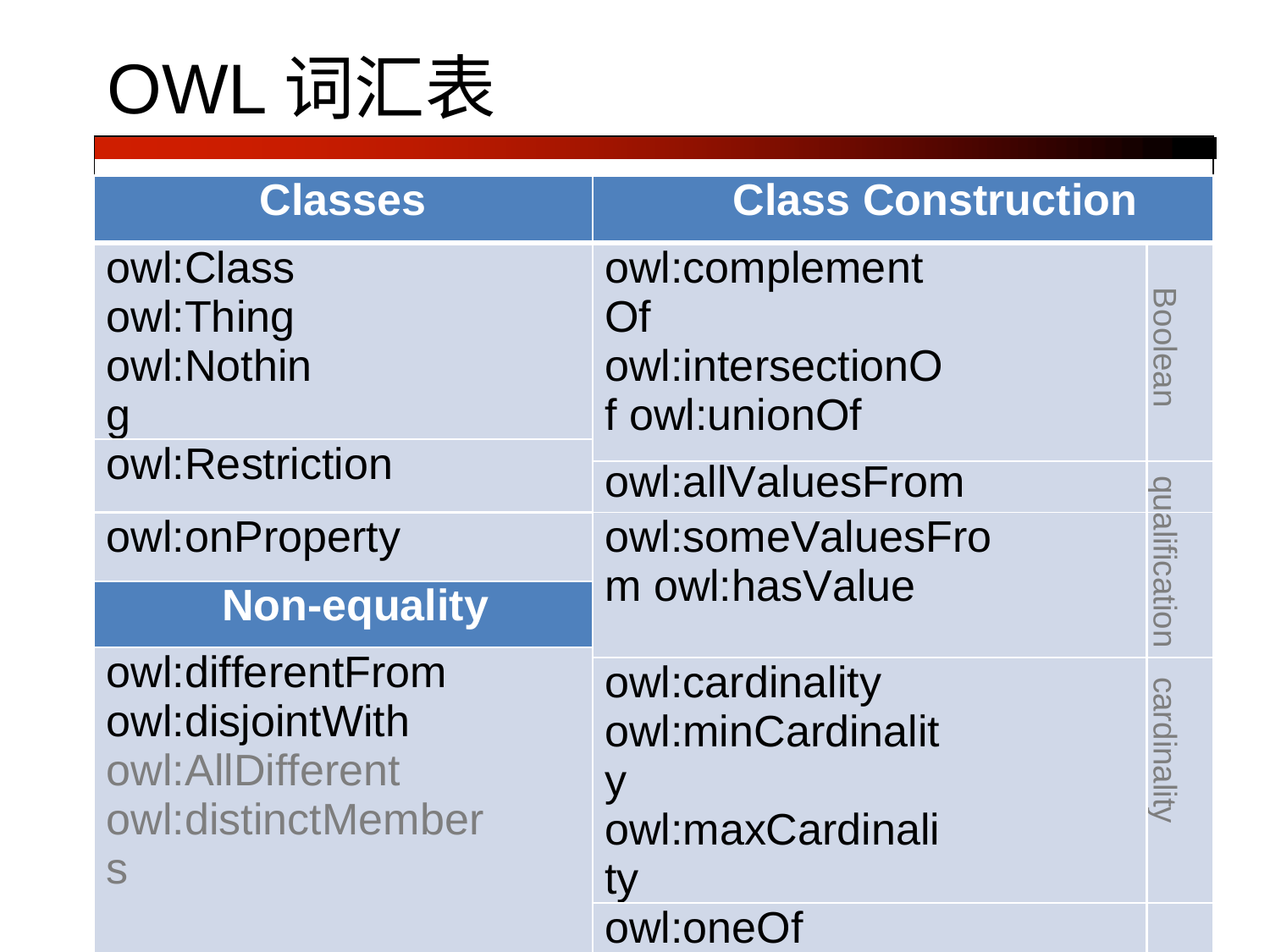

# OWL词汇表
|  |  |  |
| --- | --- | --- |
| Classes | Class Construction |  |
| owl:Class owl:Thing owl:Nothing | owl:complementOf owl:intersectionOf owl:unionOf | Boolean |
| owl:Restriction |  |  |
|  | owl:allValuesFrom | qu |
| owl:onProperty | owl:someValuesFrom owl:hasValue | alification |
| Non-equality |  |  |
| owl:differentFrom owl:disjointWith owl:AllDifferent owl:distinctMembers |  |  |
|  | owl:cardinality owl:minCardinality owl:maxCardinality | cardinality |
|  | owl:oneOf |  |
| + RDFS Plus vocabulary |  |  |